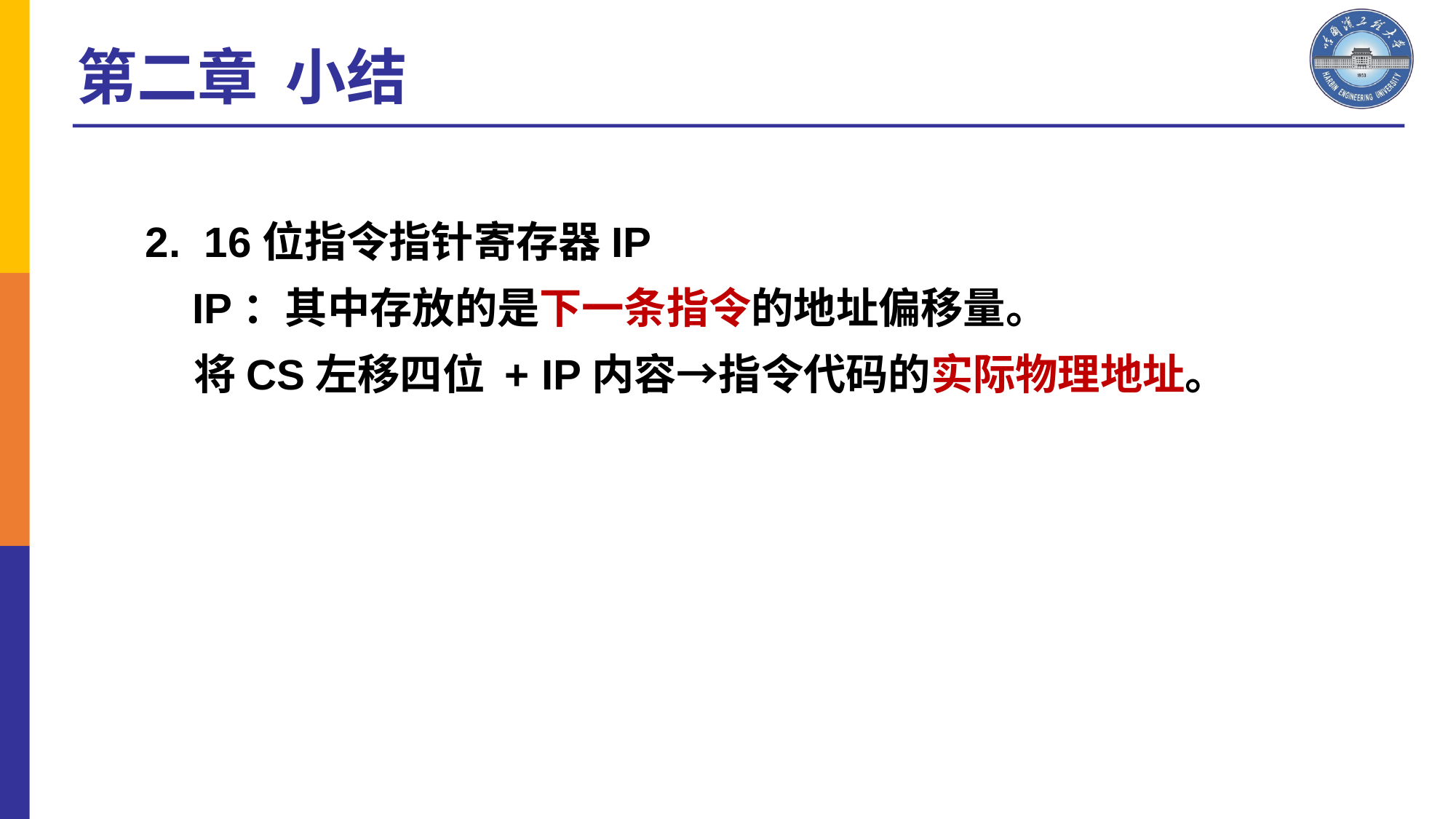

第二章  小结
2.  16位指令指针寄存器IP
    IP：其中存放的是下一条指令的地址偏移量。
    将CS左移四位 + IP内容→指令代码的实际物理地址。